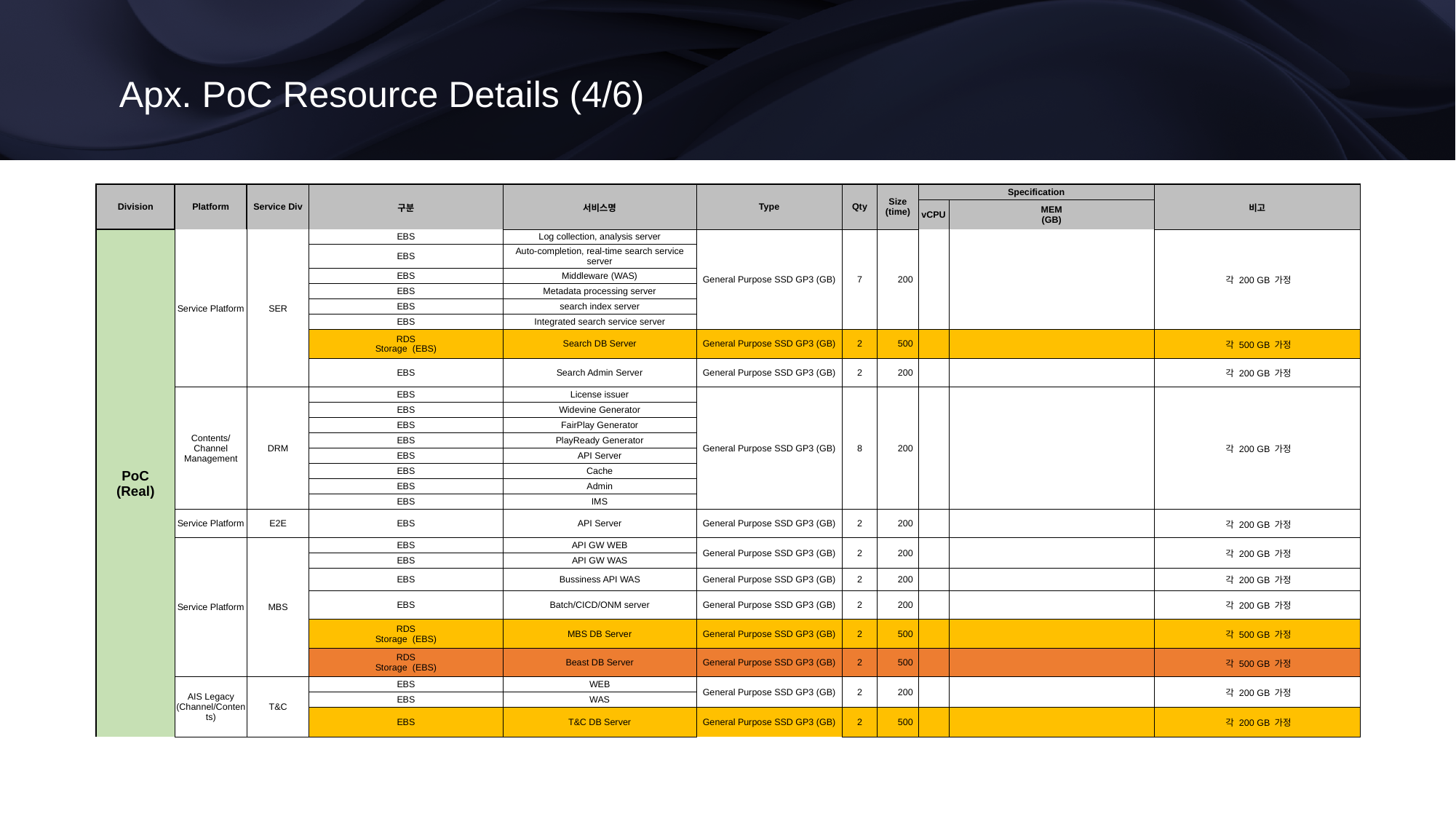

Apx. PoC Resource Details (4/6)
| Division | Platform | Service Div | 구분 | 서비스명 | Type | Qty | Size (time) | Specification |  | 비고 |
| --- | --- | --- | --- | --- | --- | --- | --- | --- | --- | --- |
|  |  |  |  |  |  |  |  | vCPU | MEM (GB) |  |
| PoC (Real) | Service Platform | SER | EBS | Log collection, analysis server | General Purpose SSD GP3 (GB) | 7 | 200 |  |  | 각 200 GB 가정 |
|  |  |  | EBS | Auto-completion, real-time search service server |  |  |  |  |  |  |
|  |  |  | EBS | Middleware (WAS) |  |  |  |  |  |  |
|  |  |  | EBS | Metadata processing server |  |  |  |  |  |  |
|  |  |  | EBS | search index server |  |  |  |  |  |  |
|  |  |  | EBS | Integrated search service server |  |  |  |  |  |  |
|  |  |  | RDS Storage (EBS) | Search DB Server | General Purpose SSD GP3 (GB) | 2 | 500 |  |  | 각 500 GB 가정 |
|  |  |  | EBS | Search Admin Server | General Purpose SSD GP3 (GB) | 2 | 200 |  |  | 각 200 GB 가정 |
|  | Contents/Channel Management | DRM | EBS | License issuer | General Purpose SSD GP3 (GB) | 8 | 200 |  |  | 각 200 GB 가정 |
|  |  |  | EBS | Widevine Generator |  |  |  |  |  |  |
|  |  |  | EBS | FairPlay Generator |  |  |  |  |  |  |
|  |  |  | EBS | PlayReady Generator |  |  |  |  |  |  |
|  |  |  | EBS | API Server |  |  |  |  |  |  |
|  |  |  | EBS | Cache |  |  |  |  |  |  |
|  |  |  | EBS | Admin |  |  |  |  |  |  |
|  |  |  | EBS | IMS |  |  |  |  |  |  |
|  | Service Platform | E2E | EBS | API Server | General Purpose SSD GP3 (GB) | 2 | 200 |  |  | 각 200 GB 가정 |
|  | Service Platform | MBS | EBS | API GW WEB | General Purpose SSD GP3 (GB) | 2 | 200 |  |  | 각 200 GB 가정 |
|  |  |  | EBS | API GW WAS |  |  |  |  |  |  |
|  |  |  | EBS | Bussiness API WAS | General Purpose SSD GP3 (GB) | 2 | 200 |  |  | 각 200 GB 가정 |
|  |  |  | EBS | Batch/CICD/ONM server | General Purpose SSD GP3 (GB) | 2 | 200 |  |  | 각 200 GB 가정 |
|  |  |  | RDS Storage (EBS) | MBS DB Server | General Purpose SSD GP3 (GB) | 2 | 500 |  |  | 각 500 GB 가정 |
|  |  |  | RDS Storage (EBS) | Beast DB Server | General Purpose SSD GP3 (GB) | 2 | 500 |  |  | 각 500 GB 가정 |
|  | AIS Legacy (Channel/Contents) | T&C | EBS | WEB | General Purpose SSD GP3 (GB) | 2 | 200 |  |  | 각 200 GB 가정 |
|  |  |  | EBS | WAS |  |  |  |  |  |  |
|  |  |  | EBS | T&C DB Server | General Purpose SSD GP3 (GB) | 2 | 500 |  |  | 각 200 GB 가정 |